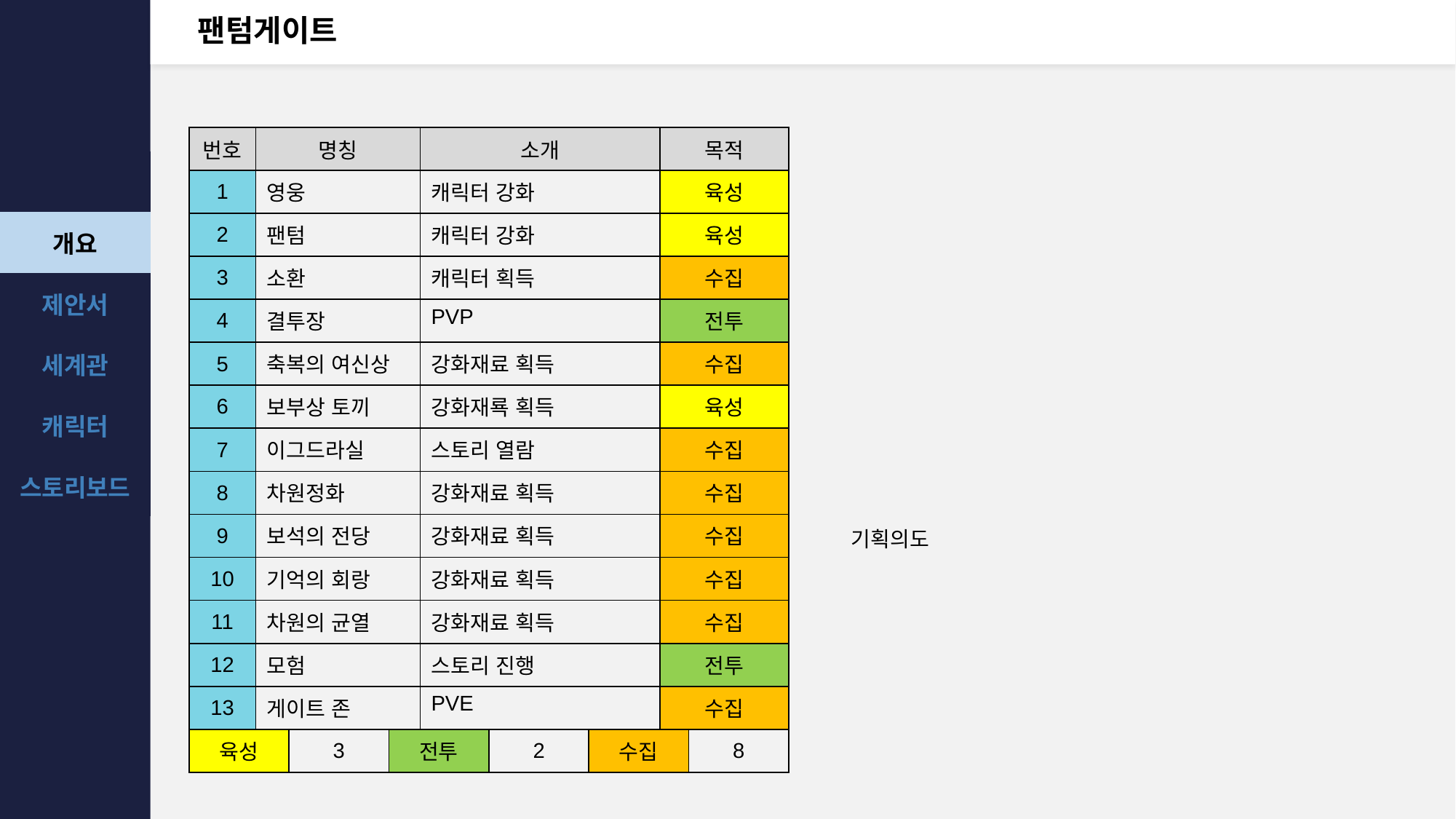

# 팬텀게이트
| 번호 | 명칭 |  |  | 소개 |  |  | 목적 |  |
| --- | --- | --- | --- | --- | --- | --- | --- | --- |
| 1 | 영웅 |  |  | 캐릭터 강화 |  |  | 육성 |  |
| 2 | 팬텀 |  |  | 캐릭터 강화 |  |  | 육성 |  |
| 3 | 소환 |  |  | 캐릭터 획득 |  |  | 수집 |  |
| 4 | 결투장 |  |  | PVP |  |  | 전투 |  |
| 5 | 축복의 여신상 |  |  | 강화재료 획득 |  |  | 수집 |  |
| 6 | 보부상 토끼 |  |  | 강화재룍 획득 |  |  | 육성 |  |
| 7 | 이그드라실 |  |  | 스토리 열람 |  |  | 수집 |  |
| 8 | 차원정화 |  |  | 강화재료 획득 |  |  | 수집 |  |
| 9 | 보석의 전당 |  |  | 강화재료 획득 |  |  | 수집 |  |
| 10 | 기억의 회랑 |  |  | 강화재료 획득 |  |  | 수집 |  |
| 11 | 차원의 균열 |  |  | 강화재료 획득 |  |  | 수집 |  |
| 12 | 모험 |  |  | 스토리 진행 |  |  | 전투 |  |
| 13 | 게이트 존 |  |  | PVE |  |  | 수집 |  |
| 육성 |  | 3 | 전투 |  | 2 | 수집 |  | 8 |
기획의도